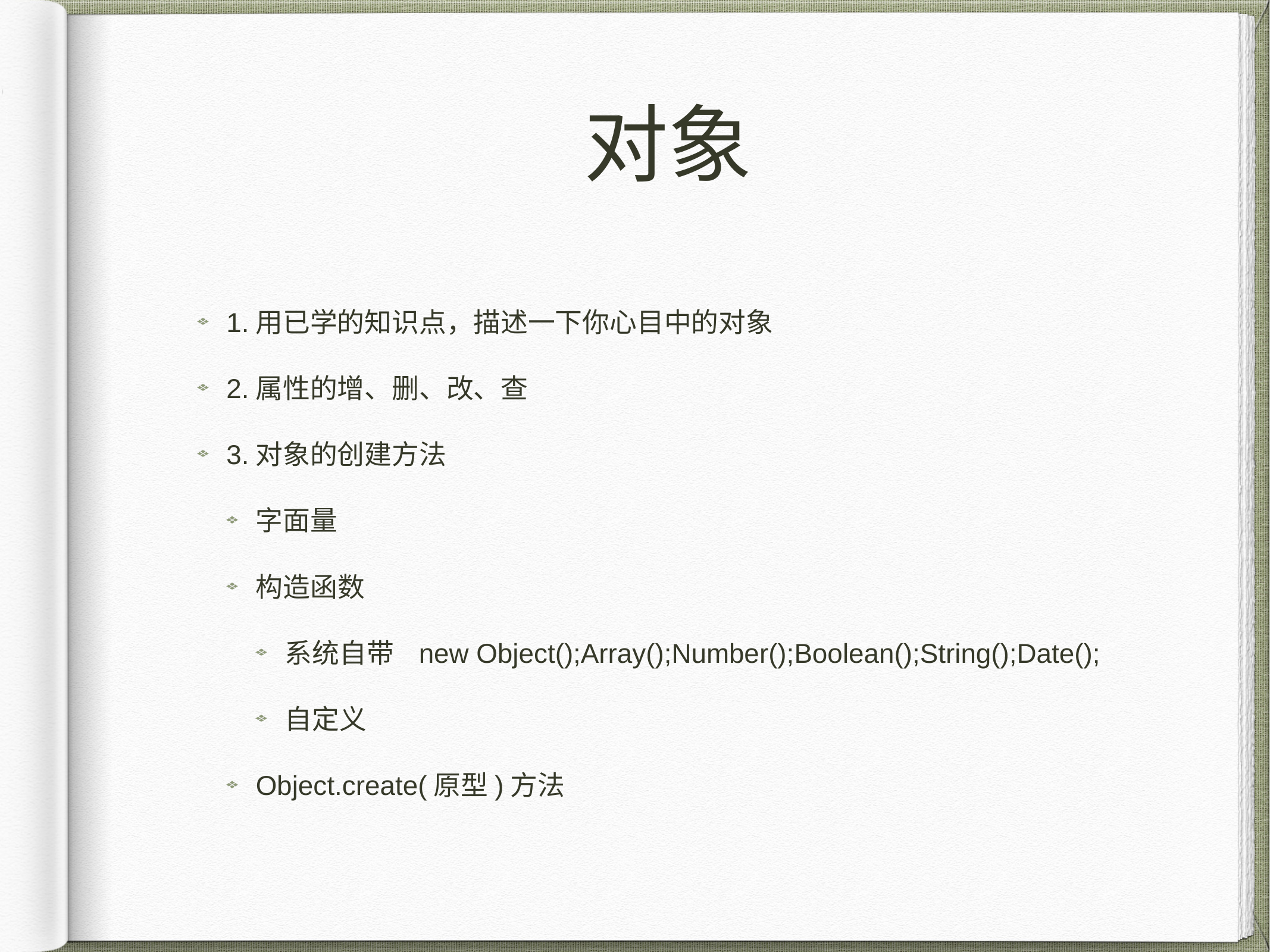

# 对象
1.用已学的知识点，描述一下你心目中的对象
2.属性的增、删、改、查
3.对象的创建方法
字面量
构造函数
系统自带   new Object();Array();Number();Boolean();String();Date();
自定义
Object.create(原型)方法